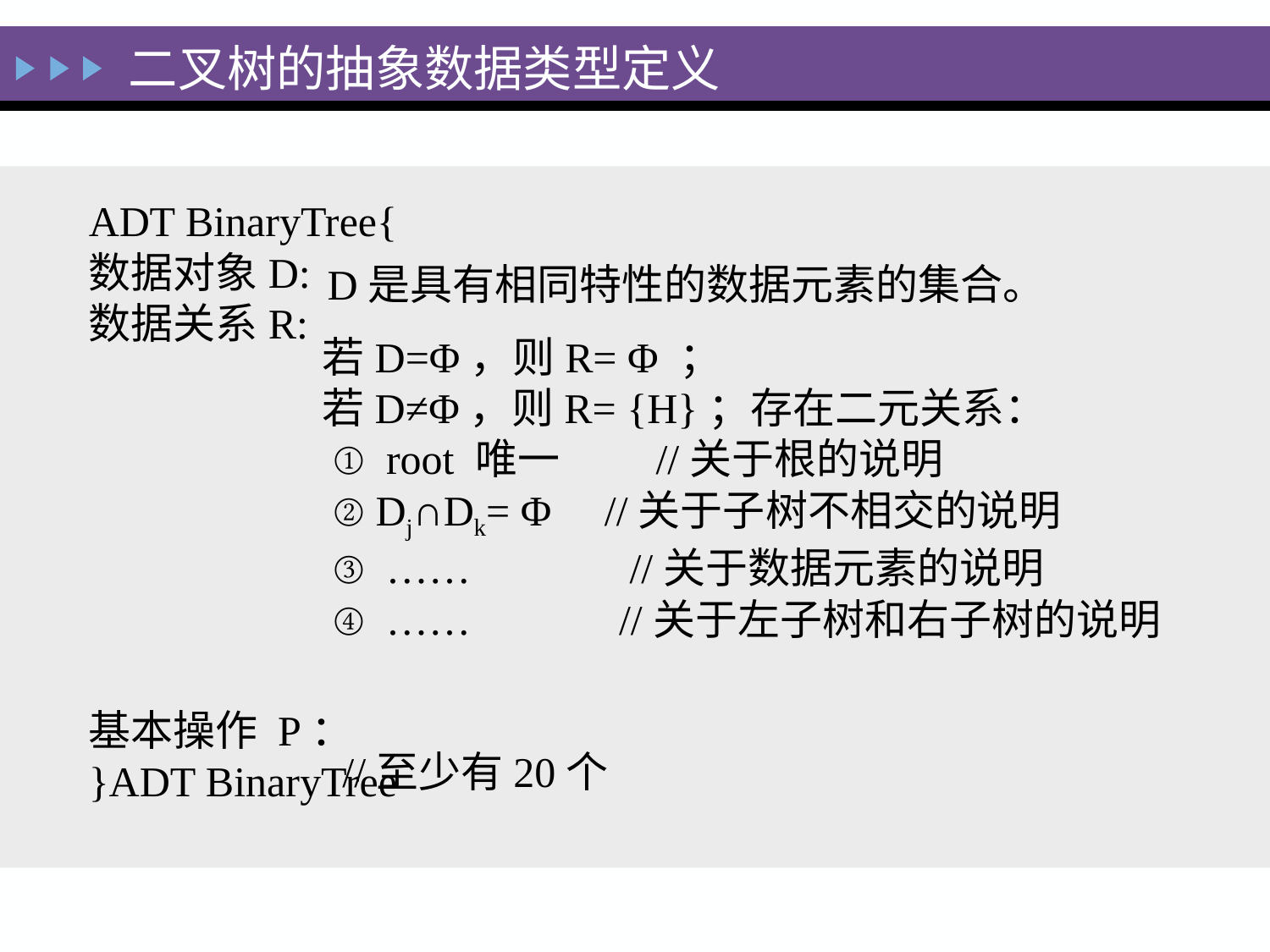

二叉树的抽象数据类型定义

ADT BinaryTree{
数据对象D:
数据关系R:

基本操作 P：
}ADT BinaryTree
D是具有相同特性的数据元素的集合。
若D=Φ，则R= Φ ；
若D≠Φ，则R= {H}；存在二元关系：
 ①  root 唯一         //关于根的说明
 ② Dj∩Dk= Φ     //关于子树不相交的说明
 ③  ……               //关于数据元素的说明
 ④  ……              //关于左子树和右子树的说明
//至少有20个